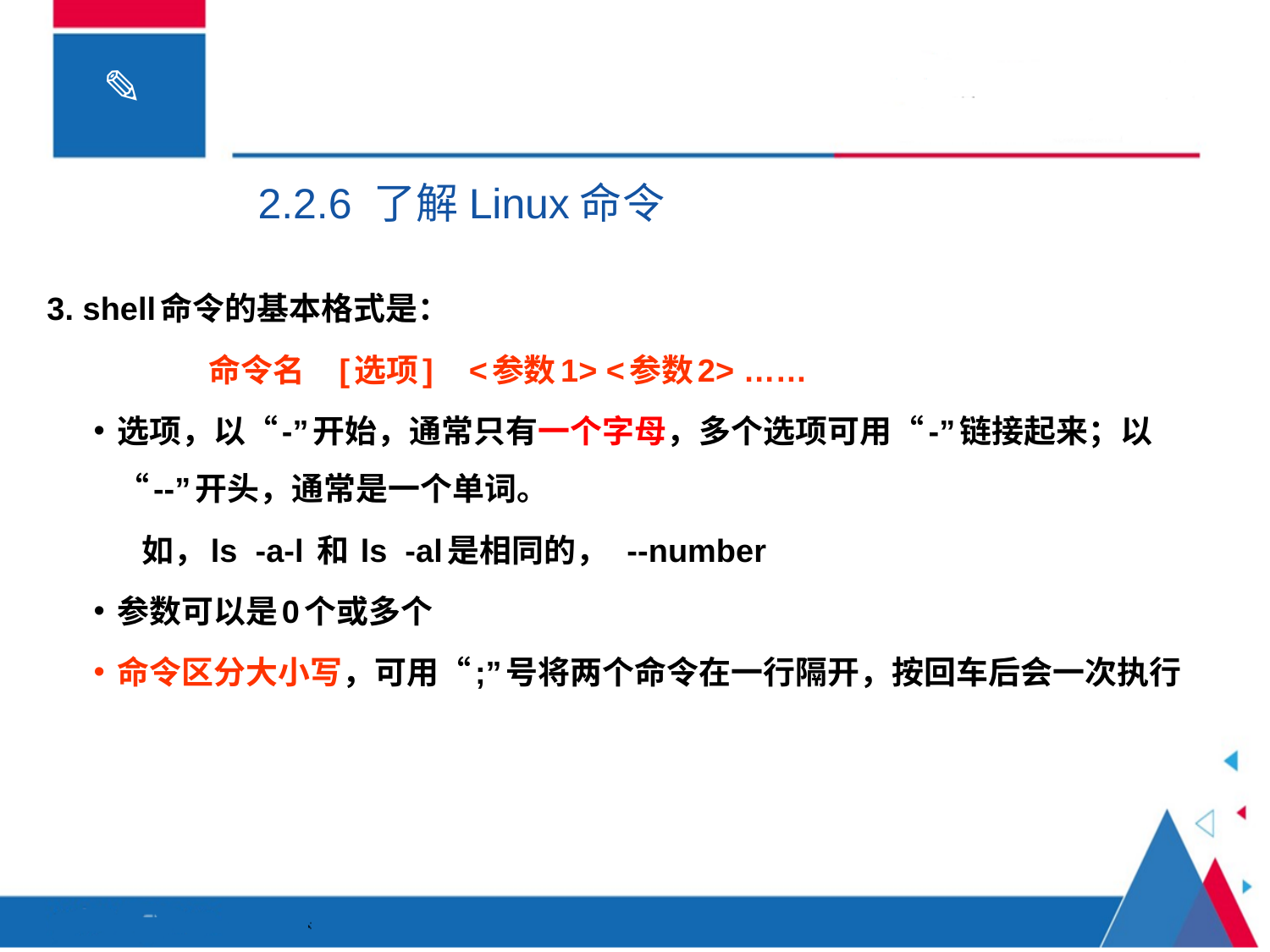

2.2.6 了解Linux命令
3. shell命令的基本格式是：
               命令名    [选项]    <参数1> <参数2> ……
选项，以“-”开始，通常只有一个字母，多个选项可用“-”链接起来；以“--”开头，通常是一个单词。
      如，ls  -a-l 和 ls  -al是相同的，  --number
参数可以是0个或多个
命令区分大小写，可用“;”号将两个命令在一行隔开，按回车后会一次执行